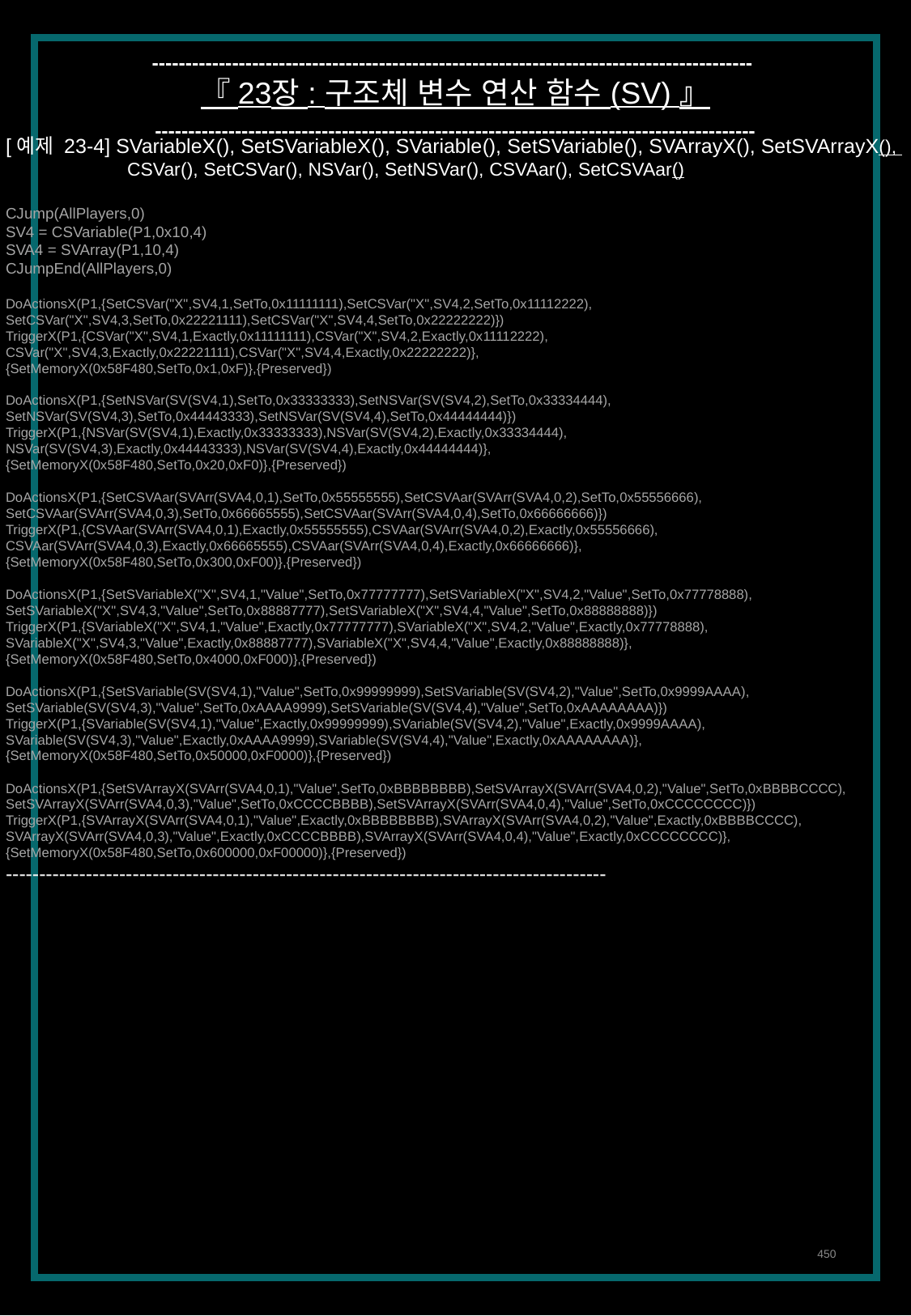

------------------------------------------------------------------------------------------
『 23장 : 구조체 변수 연산 함수 (SV) 』
------------------------------------------------------------------------------------------
[예제 23-4] SVariableX(), SetSVariableX(), SVariable(), SetSVariable(), SVArrayX(), SetSVArrayX(),
	CSVar(), SetCSVar(), NSVar(), SetNSVar(), CSVAar(), SetCSVAar()

CJump(AllPlayers,0)
SV4 = CSVariable(P1,0x10,4)
SVA4 = SVArray(P1,10,4)
CJumpEnd(AllPlayers,0)

DoActionsX(P1,{SetCSVar("X",SV4,1,SetTo,0x11111111),SetCSVar("X",SV4,2,SetTo,0x11112222),
SetCSVar("X",SV4,3,SetTo,0x22221111),SetCSVar("X",SV4,4,SetTo,0x22222222)})
TriggerX(P1,{CSVar("X",SV4,1,Exactly,0x11111111),CSVar("X",SV4,2,Exactly,0x11112222),
CSVar("X",SV4,3,Exactly,0x22221111),CSVar("X",SV4,4,Exactly,0x22222222)},
{SetMemoryX(0x58F480,SetTo,0x1,0xF)},{Preserved})

DoActionsX(P1,{SetNSVar(SV(SV4,1),SetTo,0x33333333),SetNSVar(SV(SV4,2),SetTo,0x33334444),
SetNSVar(SV(SV4,3),SetTo,0x44443333),SetNSVar(SV(SV4,4),SetTo,0x44444444)})
TriggerX(P1,{NSVar(SV(SV4,1),Exactly,0x33333333),NSVar(SV(SV4,2),Exactly,0x33334444),
NSVar(SV(SV4,3),Exactly,0x44443333),NSVar(SV(SV4,4),Exactly,0x44444444)},
{SetMemoryX(0x58F480,SetTo,0x20,0xF0)},{Preserved})

DoActionsX(P1,{SetCSVAar(SVArr(SVA4,0,1),SetTo,0x55555555),SetCSVAar(SVArr(SVA4,0,2),SetTo,0x55556666),
SetCSVAar(SVArr(SVA4,0,3),SetTo,0x66665555),SetCSVAar(SVArr(SVA4,0,4),SetTo,0x66666666)})
TriggerX(P1,{CSVAar(SVArr(SVA4,0,1),Exactly,0x55555555),CSVAar(SVArr(SVA4,0,2),Exactly,0x55556666),
CSVAar(SVArr(SVA4,0,3),Exactly,0x66665555),CSVAar(SVArr(SVA4,0,4),Exactly,0x66666666)},
{SetMemoryX(0x58F480,SetTo,0x300,0xF00)},{Preserved})

DoActionsX(P1,{SetSVariableX("X",SV4,1,"Value",SetTo,0x77777777),SetSVariableX("X",SV4,2,"Value",SetTo,0x77778888),
SetSVariableX("X",SV4,3,"Value",SetTo,0x88887777),SetSVariableX("X",SV4,4,"Value",SetTo,0x88888888)})
TriggerX(P1,{SVariableX("X",SV4,1,"Value",Exactly,0x77777777),SVariableX("X",SV4,2,"Value",Exactly,0x77778888),
SVariableX("X",SV4,3,"Value",Exactly,0x88887777),SVariableX("X",SV4,4,"Value",Exactly,0x88888888)},
{SetMemoryX(0x58F480,SetTo,0x4000,0xF000)},{Preserved})

DoActionsX(P1,{SetSVariable(SV(SV4,1),"Value",SetTo,0x99999999),SetSVariable(SV(SV4,2),"Value",SetTo,0x9999AAAA),
SetSVariable(SV(SV4,3),"Value",SetTo,0xAAAA9999),SetSVariable(SV(SV4,4),"Value",SetTo,0xAAAAAAAA)})
TriggerX(P1,{SVariable(SV(SV4,1),"Value",Exactly,0x99999999),SVariable(SV(SV4,2),"Value",Exactly,0x9999AAAA),
SVariable(SV(SV4,3),"Value",Exactly,0xAAAA9999),SVariable(SV(SV4,4),"Value",Exactly,0xAAAAAAAA)},
{SetMemoryX(0x58F480,SetTo,0x50000,0xF0000)},{Preserved})

DoActionsX(P1,{SetSVArrayX(SVArr(SVA4,0,1),"Value",SetTo,0xBBBBBBBB),SetSVArrayX(SVArr(SVA4,0,2),"Value",SetTo,0xBBBBCCCC),
SetSVArrayX(SVArr(SVA4,0,3),"Value",SetTo,0xCCCCBBBB),SetSVArrayX(SVArr(SVA4,0,4),"Value",SetTo,0xCCCCCCCC)})
TriggerX(P1,{SVArrayX(SVArr(SVA4,0,1),"Value",Exactly,0xBBBBBBBB),SVArrayX(SVArr(SVA4,0,2),"Value",Exactly,0xBBBBCCCC),
SVArrayX(SVArr(SVA4,0,3),"Value",Exactly,0xCCCCBBBB),SVArrayX(SVArr(SVA4,0,4),"Value",Exactly,0xCCCCCCCC)},
{SetMemoryX(0x58F480,SetTo,0x600000,0xF00000)},{Preserved})
------------------------------------------------------------------------------------------
450